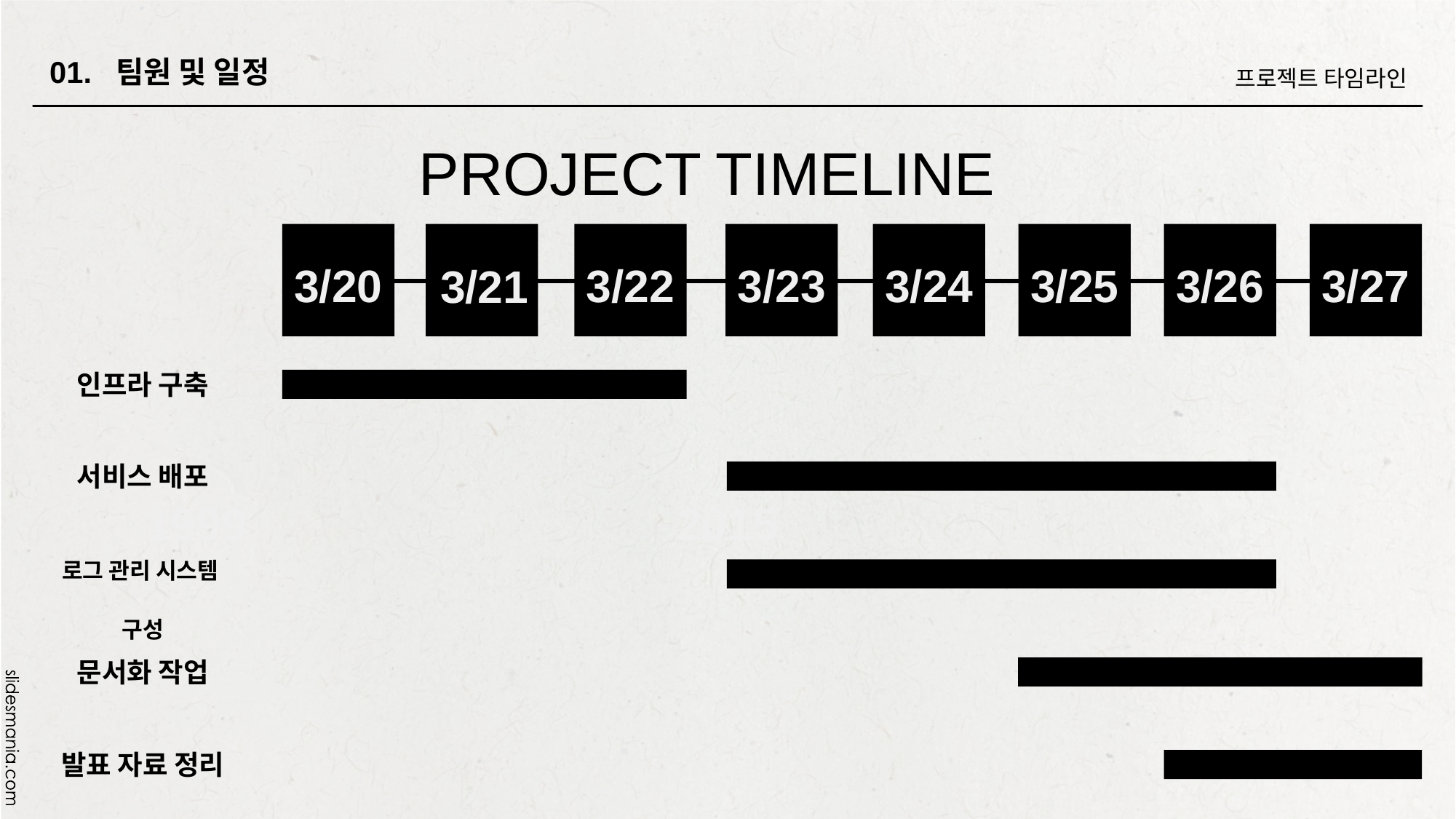

01.  팀원 및 일정
프로젝트 타임라인
# PROJECT TIMELINE

3/20
3/22
3/23
3/24
3/25
3/26
3/27
3/21
인프라 구축

서비스 배포

1999
2015
로그 관리 시스템
구성

문서화 작업

발표 자료 정리